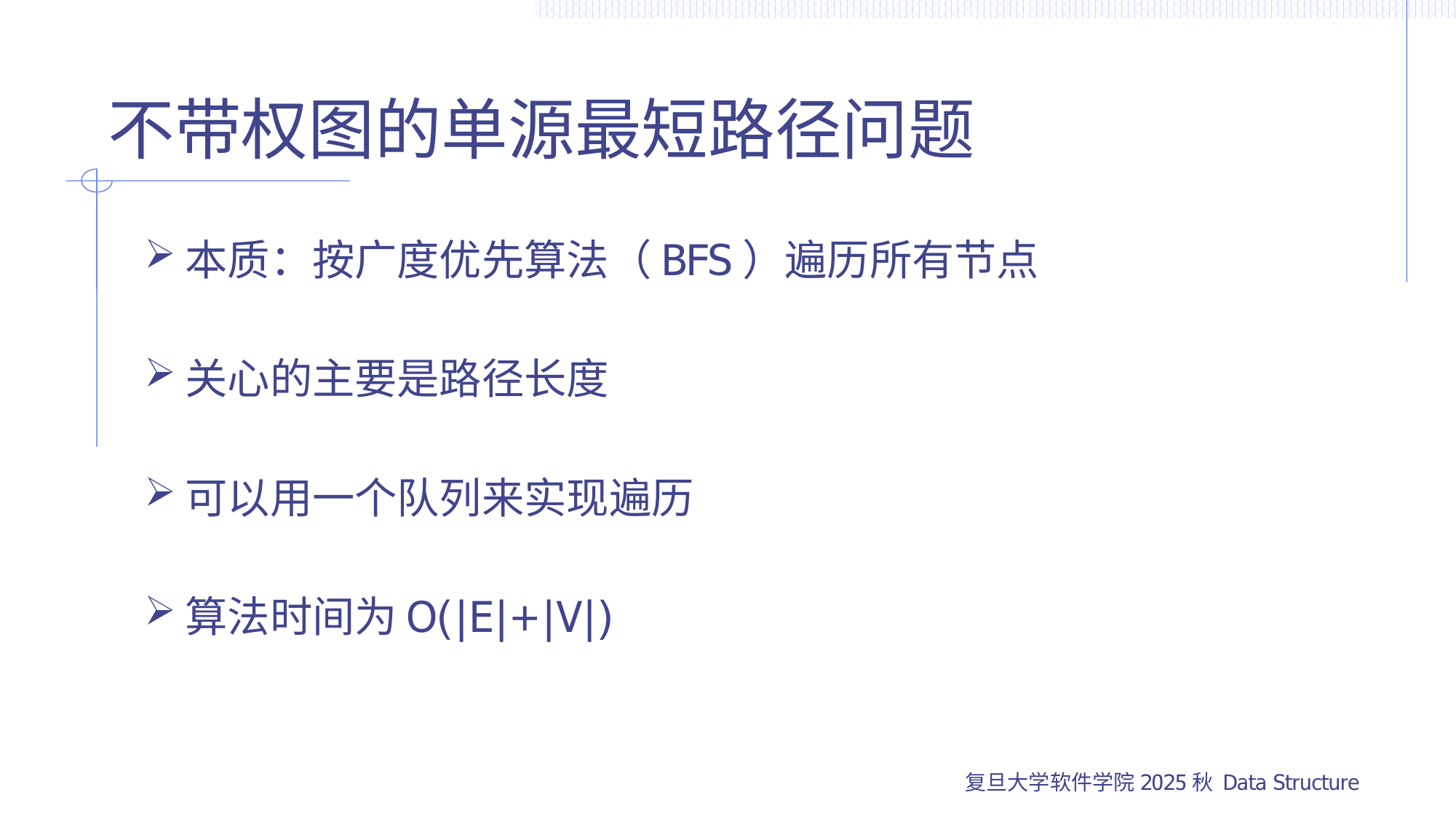

# 不带权图的单源最短路径问题
本质：按广度优先算法（BFS）遍历所有节点

关心的主要是路径长度

可以用一个队列来实现遍历

算法时间为O(|E|+|V|)